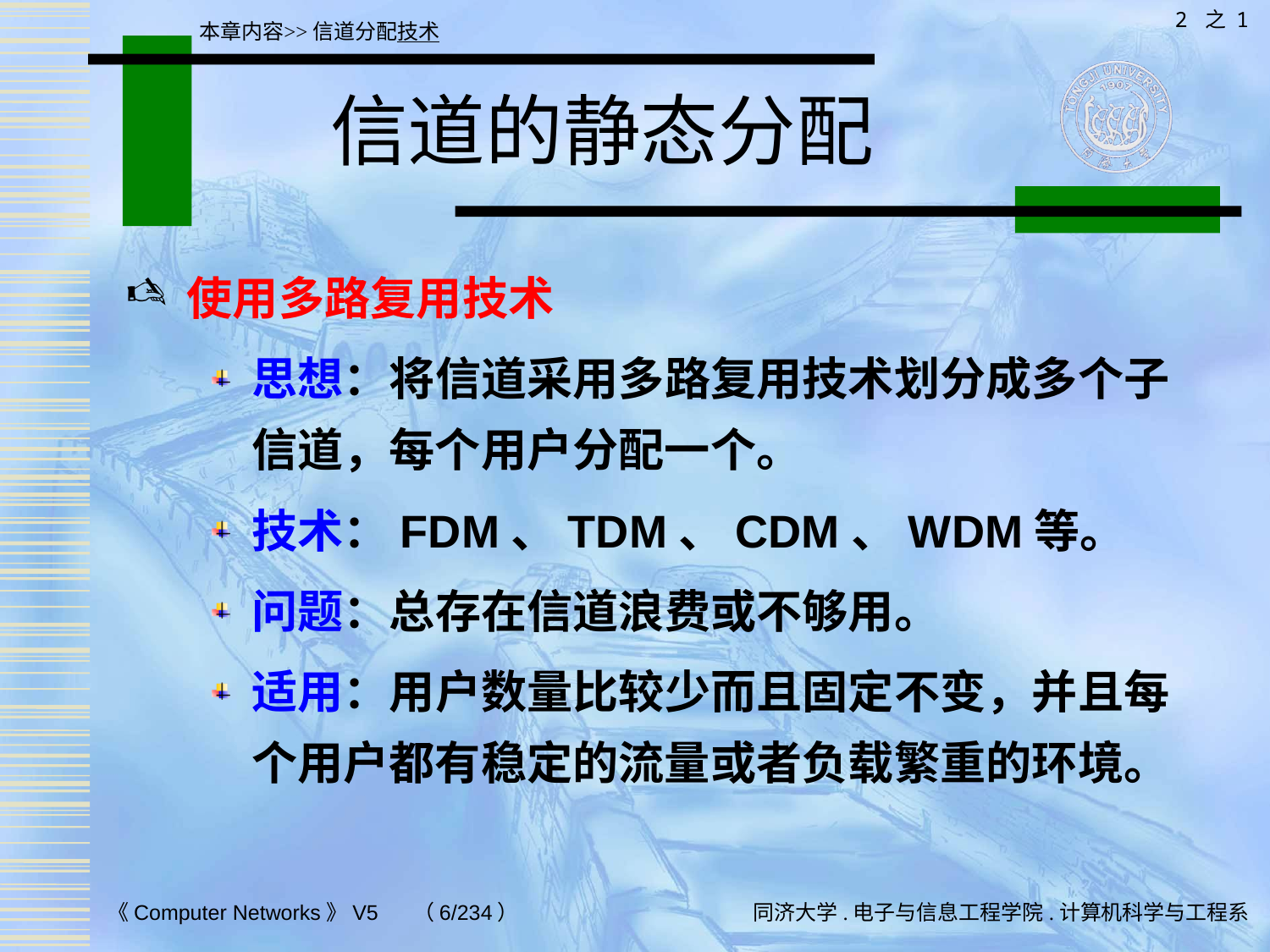

2 之 1
本章内容>>信道分配技术
# 信道的静态分配
使用多路复用技术
思想：将信道采用多路复用技术划分成多个子信道，每个用户分配一个。
技术：FDM、TDM、CDM、WDM等。
问题：总存在信道浪费或不够用。
适用：用户数量比较少而且固定不变，并且每个用户都有稳定的流量或者负载繁重的环境。